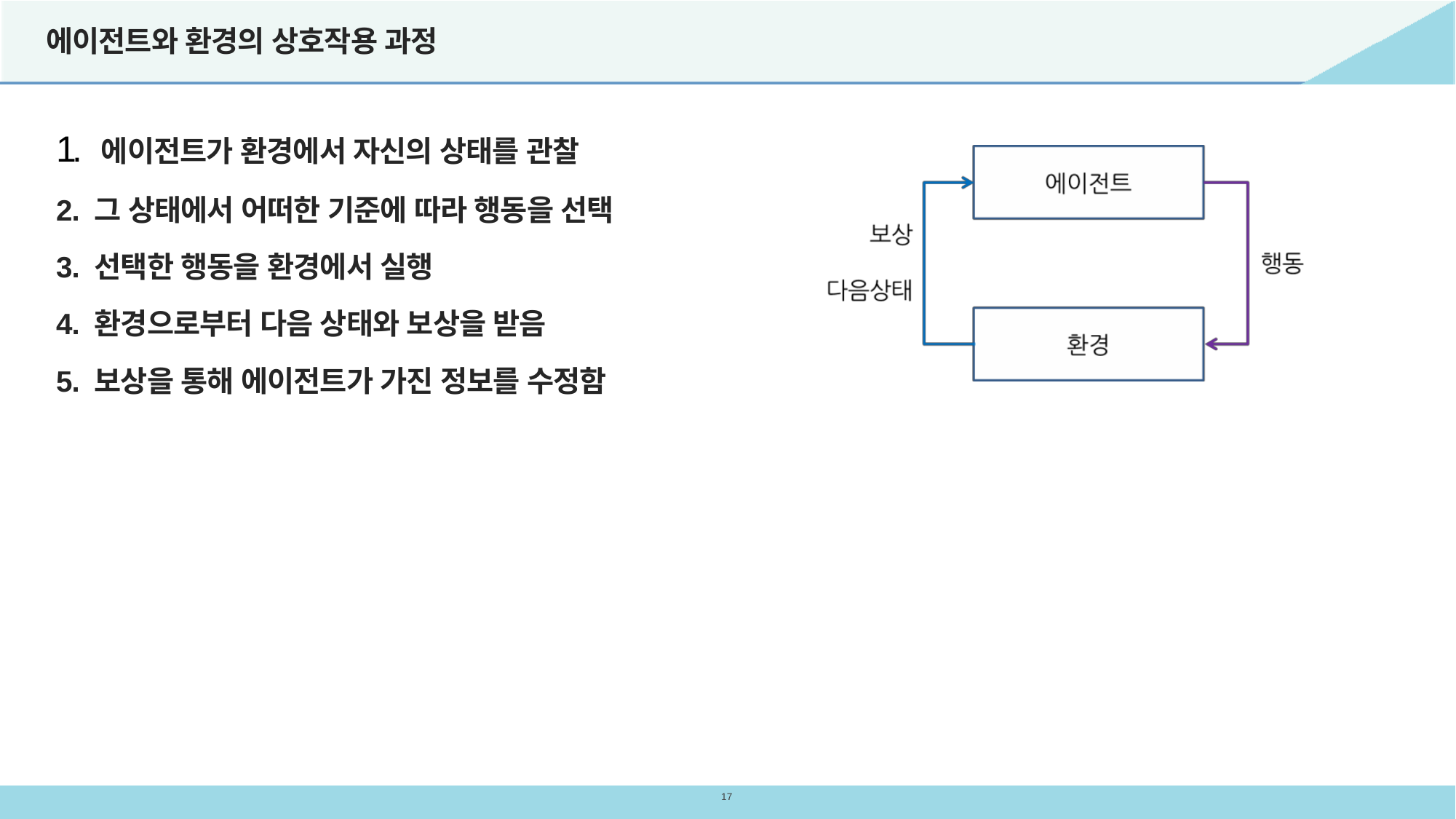

# 에이전트와 환경의 상호작용 과정
1. 에이전트가 환경에서 자신의 상태를 관찰
2. 그 상태에서 어떠한 기준에 따라 행동을 선택
3. 선택한 행동을 환경에서 실행
4. 환경으로부터 다음 상태와 보상을 받음
5. 보상을 통해 에이전트가 가진 정보를 수정함